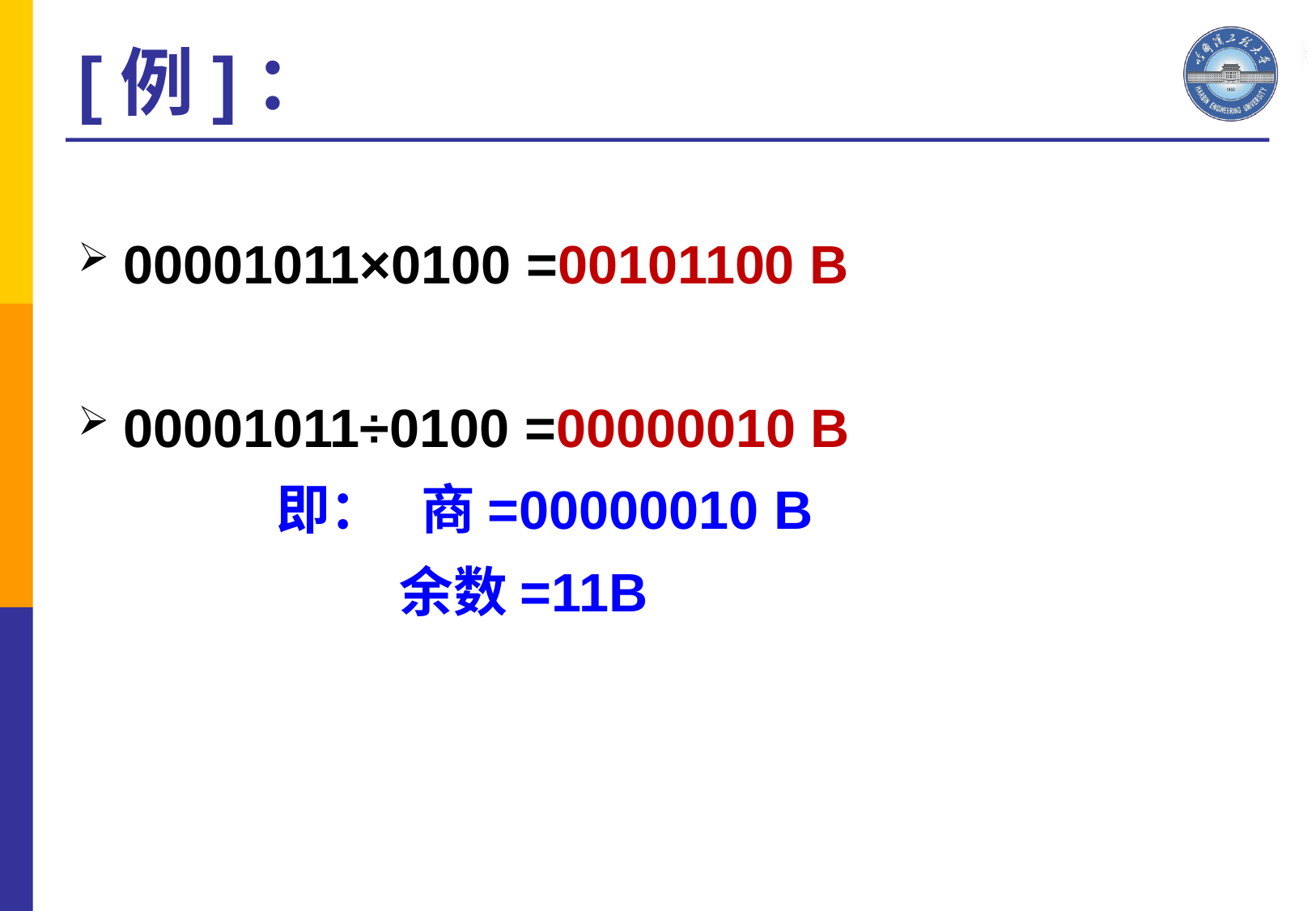

[例]：
00001011×0100 =00101100 B

00001011÷0100 =00000010 B
               即：   商=00000010 B
                         余数=11B